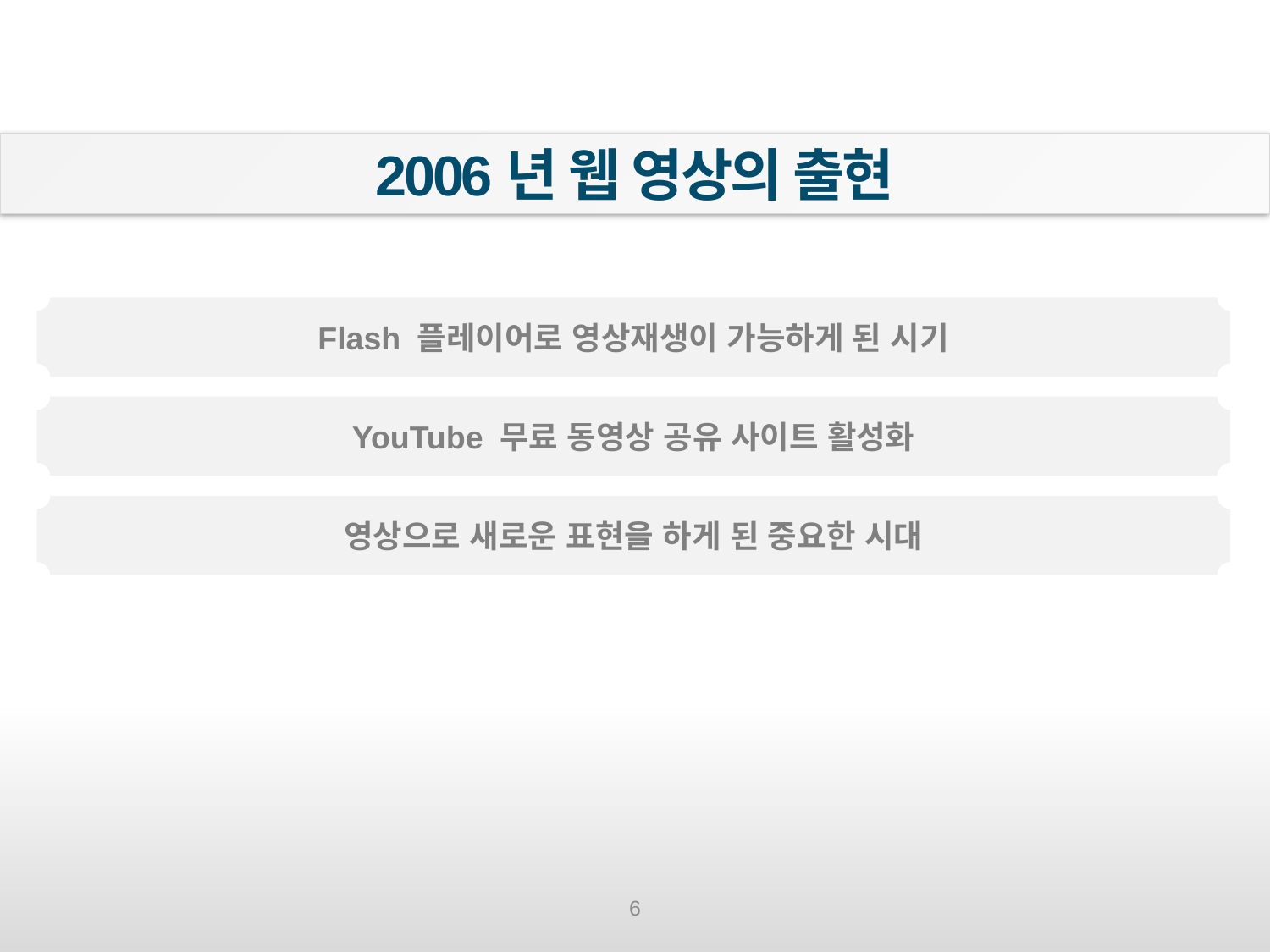

2006년 웹 영상의 출현
Flash 플레이어로 영상재생이 가능하게 된 시기
YouTube 무료 동영상 공유 사이트 활성화
영상으로 새로운 표현을 하게 된 중요한 시대
6